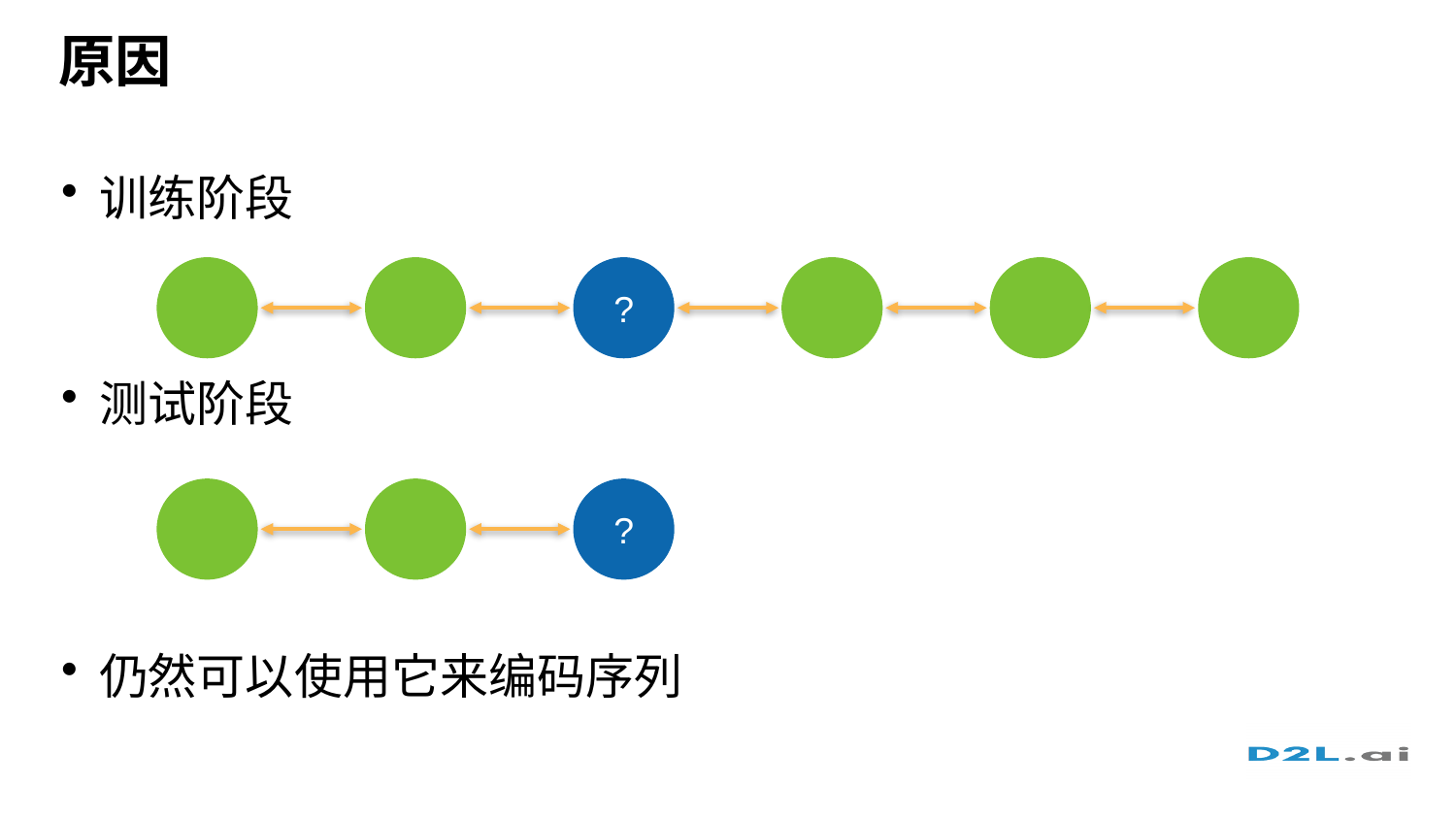

# 原因
训练阶段

测试阶段

仍然可以使用它来编码序列

?

?